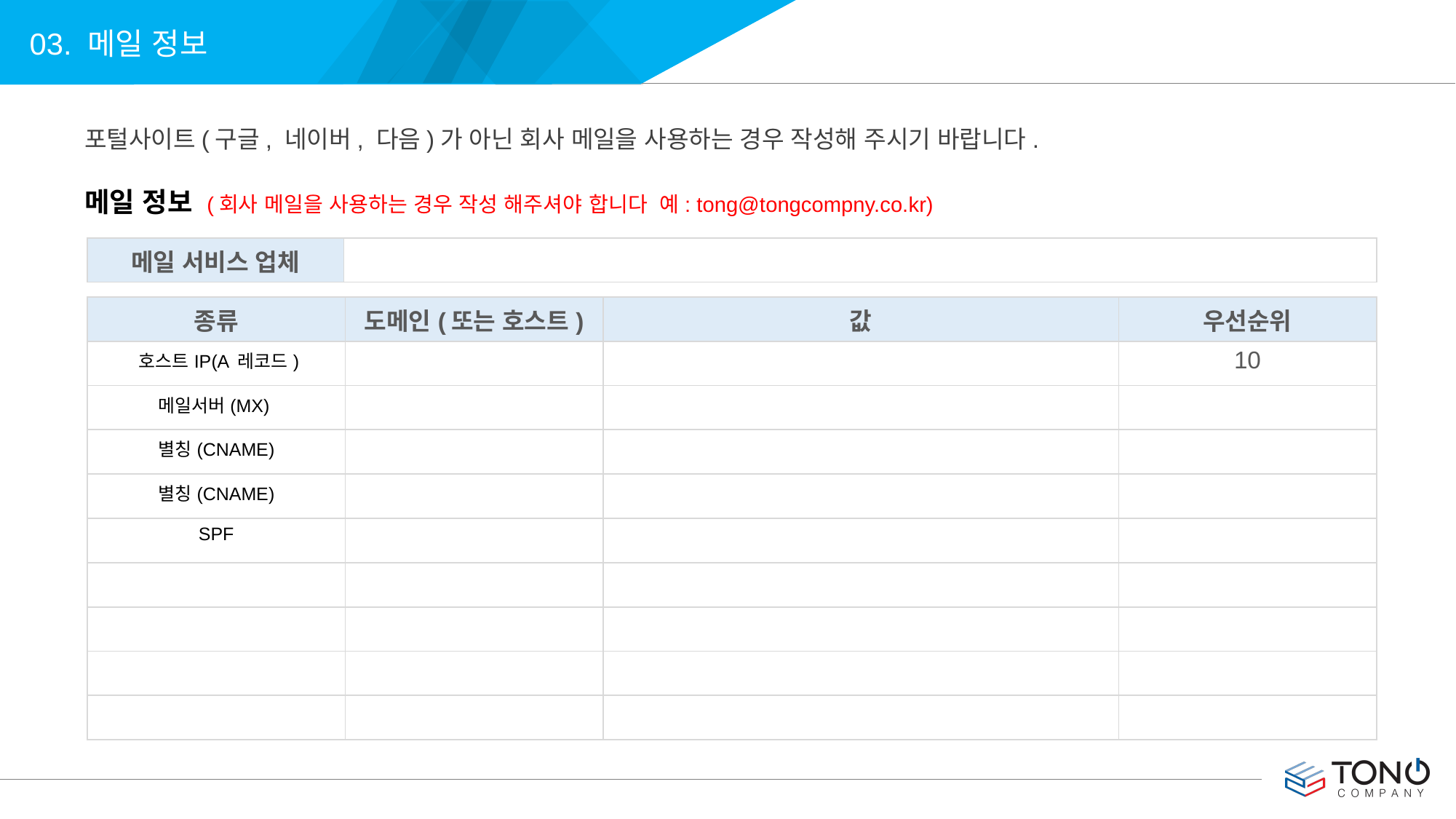

03. 메일 정보
포털사이트(구글, 네이버, 다음)가 아닌 회사 메일을 사용하는 경우 작성해 주시기 바랍니다.
메일 정보 (회사 메일을 사용하는 경우 작성 해주셔야 합니다  예: tong@tongcompny.co.kr)
| 메일 서비스 업체 |  |
| --- | --- |
| 종류 | 도메인(또는 호스트) | 값 | 우선순위 |
| --- | --- | --- | --- |
| 호스트IP(A 레코드) |  |  | 10 |
| 메일서버(MX) |  |  |  |
| 별칭(CNAME) |  |  |  |
| 별칭(CNAME) |  |  |  |
| SPF |  |  |  |
|  |  |  |  |
|  |  |  |  |
|  |  |  |  |
|  |  |  |  |